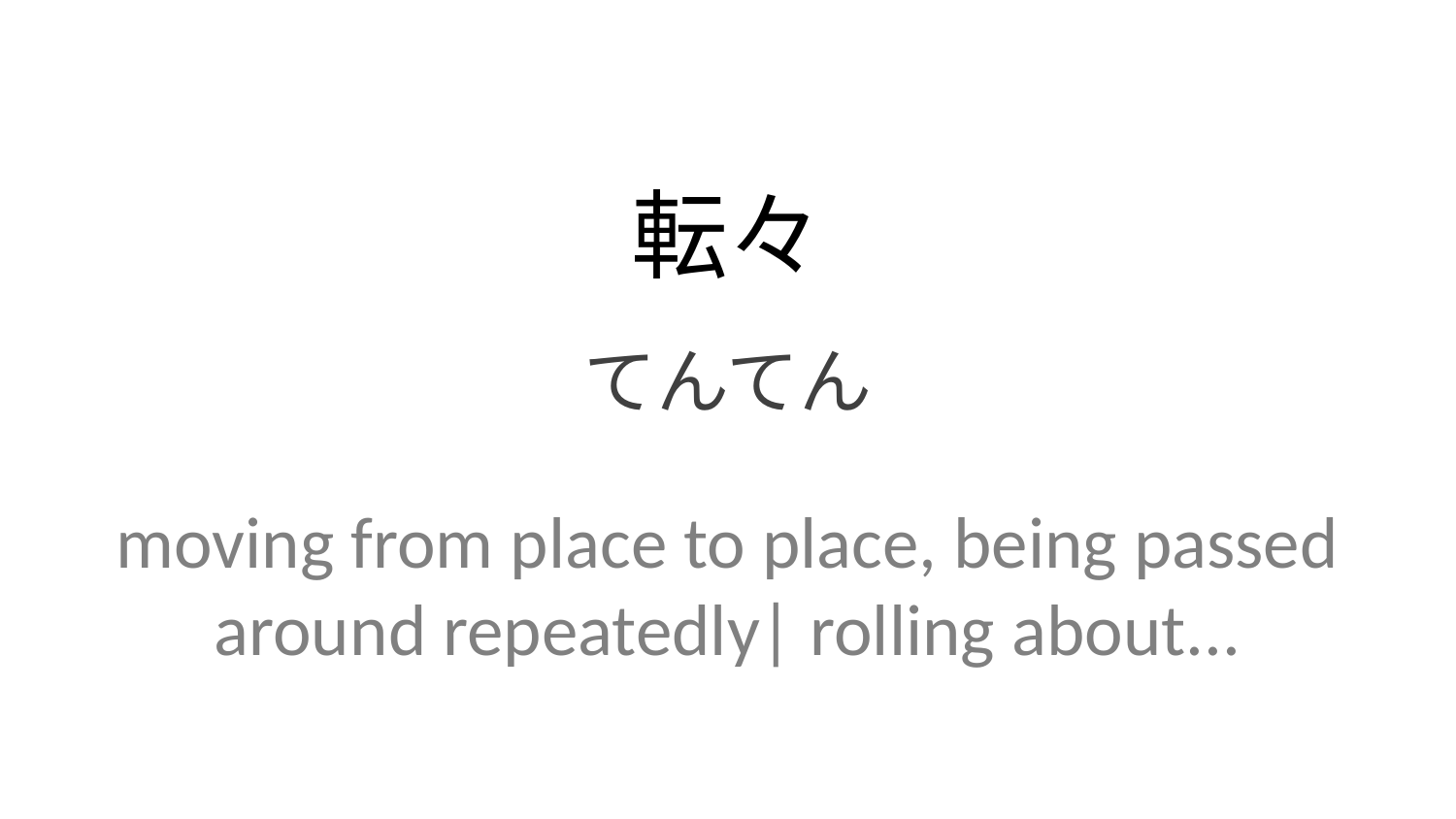

転々

てんてん
moving from place to place, being passed around repeatedly| rolling about...